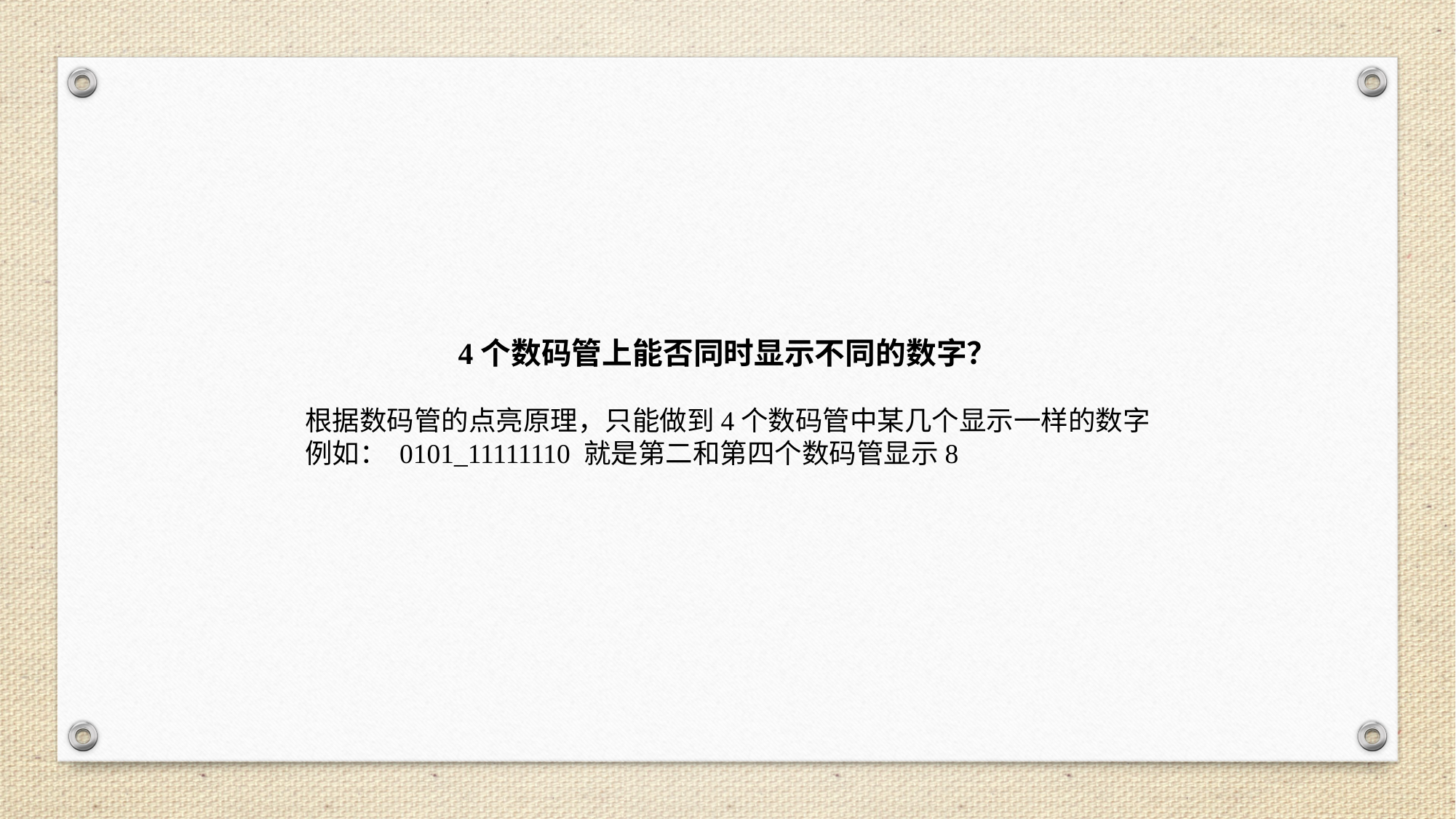

4个数码管上能否同时显示不同的数字？

根据数码管的点亮原理，只能做到4个数码管中某几个显示一样的数字
例如： 0101_11111110 就是第二和第四个数码管显示8